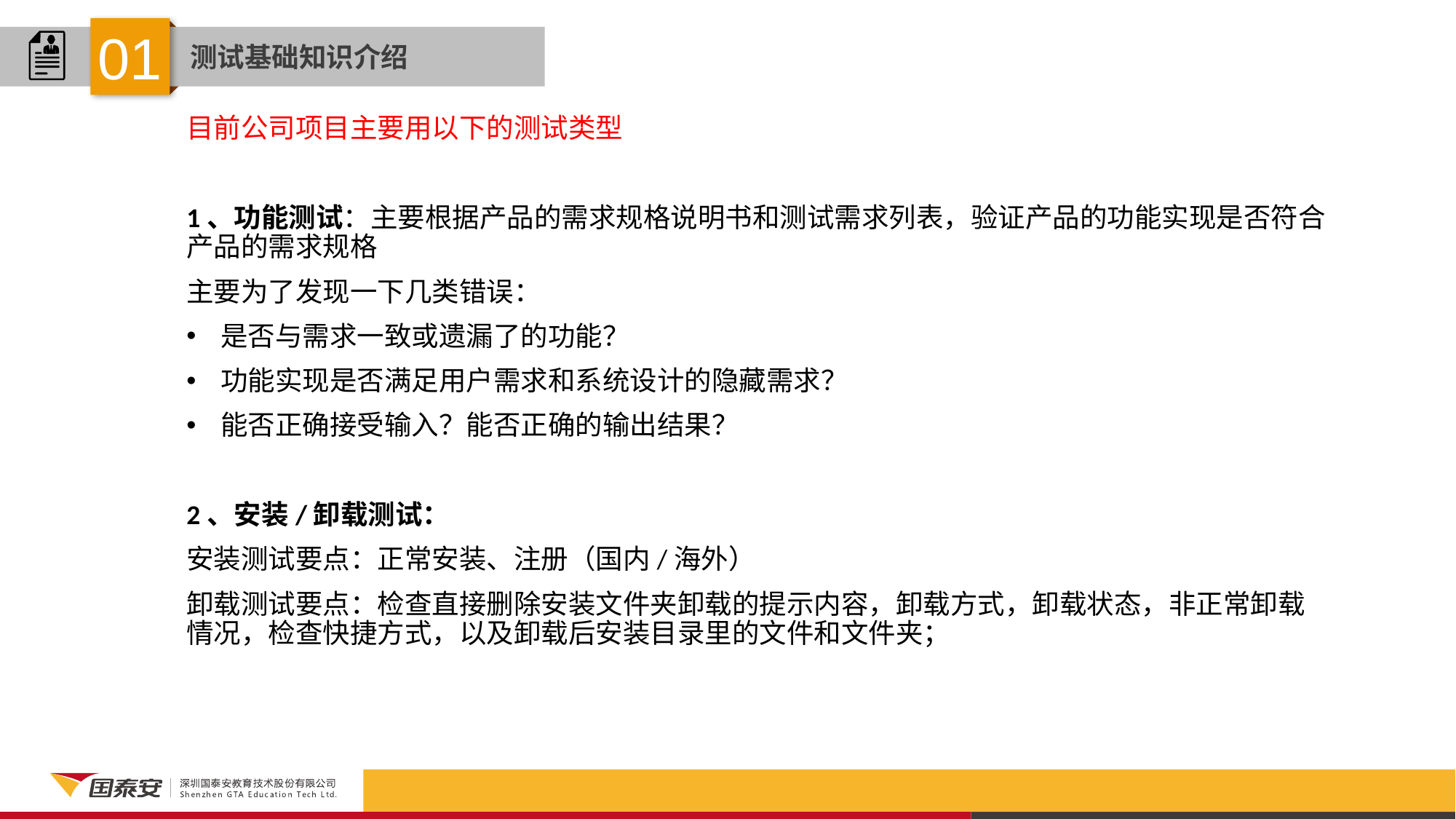

01

测试基础知识介绍
目前公司项目主要用以下的测试类型

1、功能测试：主要根据产品的需求规格说明书和测试需求列表，验证产品的功能实现是否符合产品的需求规格
主要为了发现一下几类错误：
是否与需求一致或遗漏了的功能？
功能实现是否满足用户需求和系统设计的隐藏需求？
能否正确接受输入？能否正确的输出结果？

2、安装/卸载测试：
安装测试要点：正常安装、注册（国内/海外）
卸载测试要点：检查直接删除安装文件夹卸载的提示内容，卸载方式，卸载状态，非正常卸载情况，检查快捷方式，以及卸载后安装目录里的文件和文件夹；